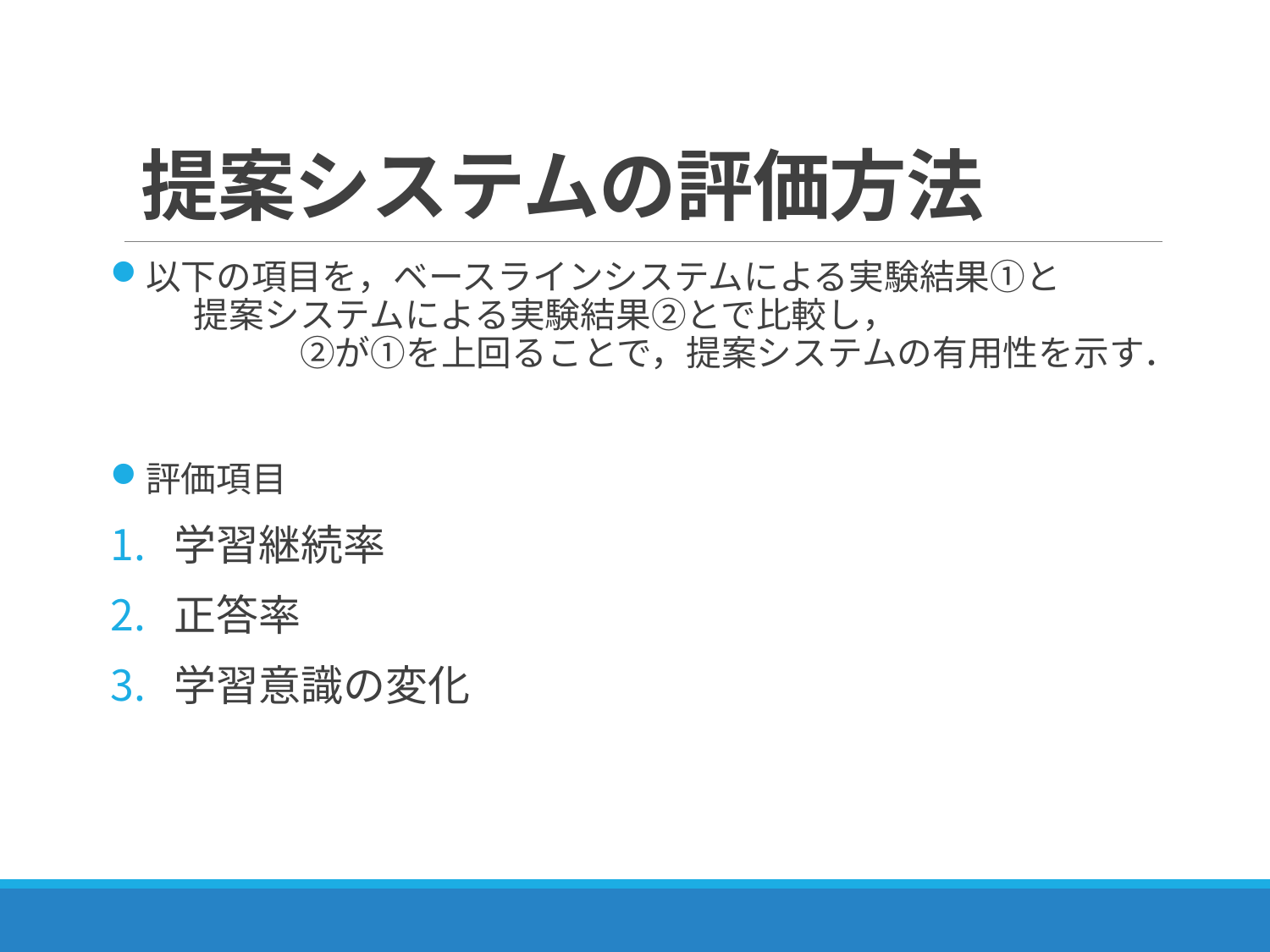

# 提案システムの評価方法
以下の項目を，ベースラインシステムによる実験結果①と　　　　　　　提案システムによる実験結果②とで比較し，　　　　　　　　　　　　　　　②が①を上回ることで，提案システムの有用性を示す．

評価項目
学習継続率
正答率
学習意識の変化

26